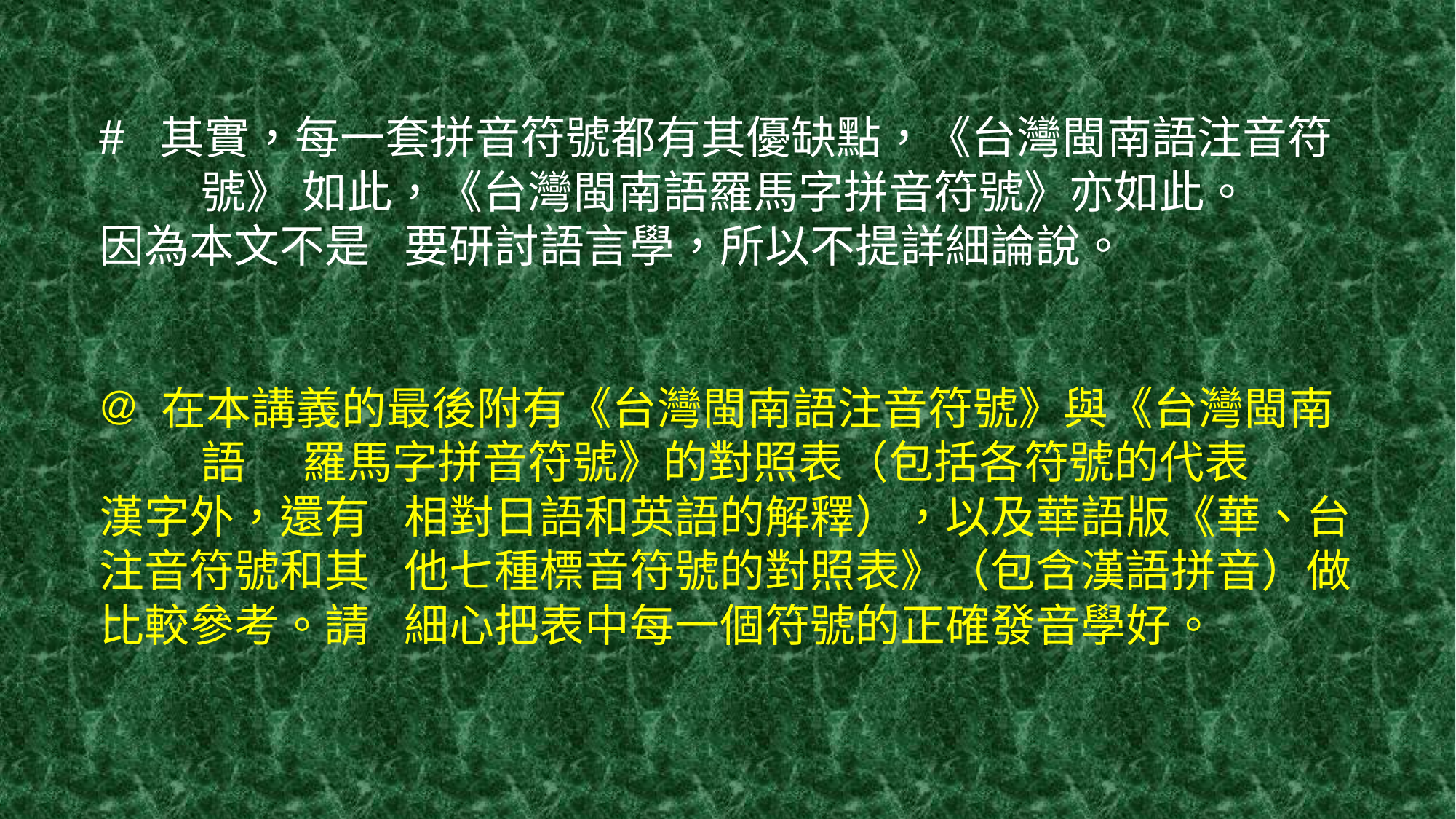

# #  其實，每一套拼音符號都有其優缺點，《台灣閩南語注音符	號》	如此，《台灣閩南語羅馬字拼音符號》亦如此。	因為本文不是	要研討語言學，所以不提詳細論說。 @ 在本講義的最後附有《台灣閩南語注音符號》與《台灣閩南	語	羅馬字拼音符號》的對照表（包括各符號的代表	漢字外，還有	相對日語和英語的解釋），以及華語版《華、台注音符號和其	他七種標音符號的對照表》（包含漢語拼音）做比較參考。請	細心把表中每一個符號的正確發音學好。